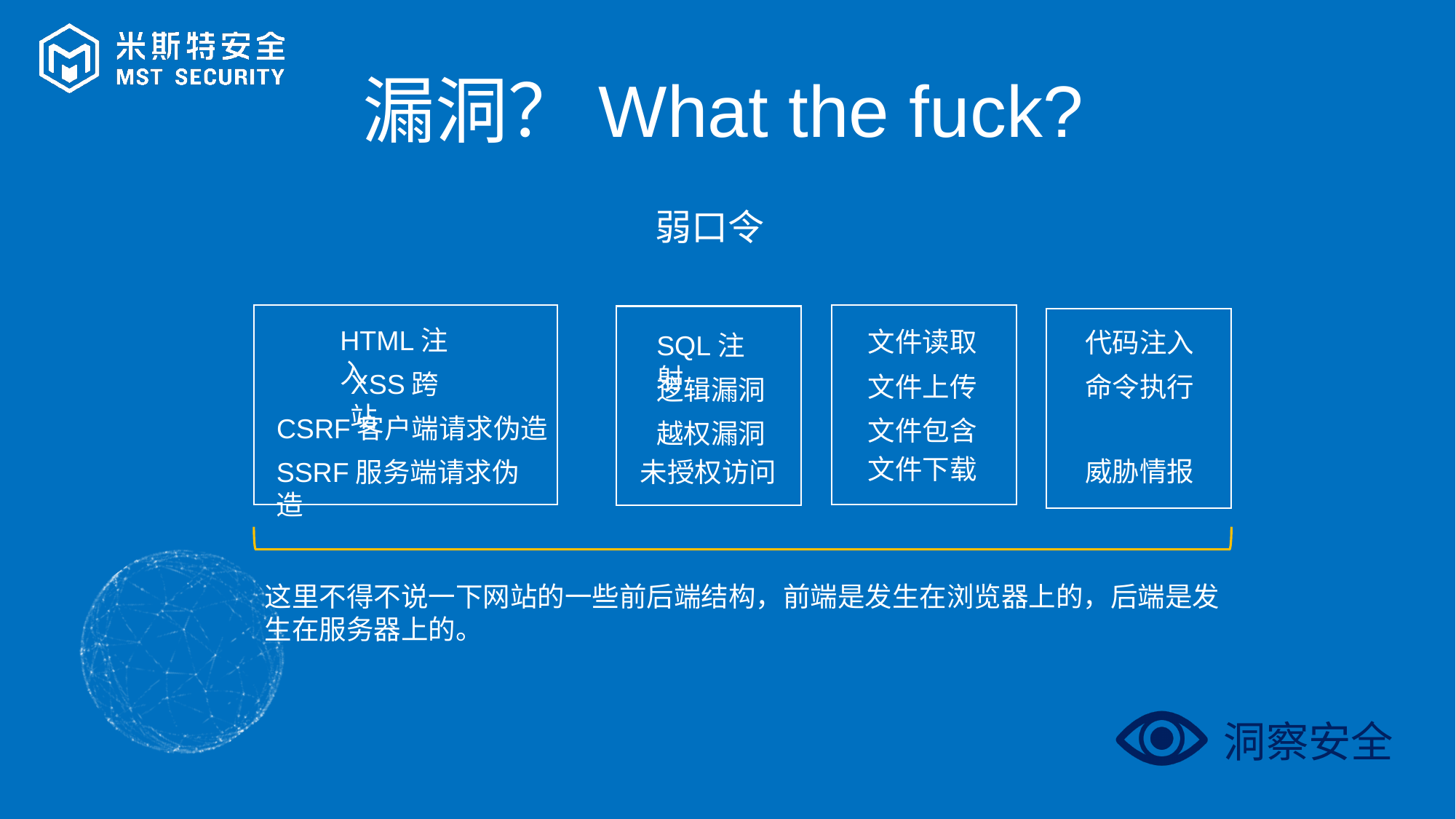

漏洞？What the fuck?
弱口令

HTML注入
文件读取
代码注入
SQL注射
XSS跨站
文件上传
命令执行
逻辑漏洞
CSRF客户端请求伪造
文件包含
越权漏洞
文件下载
威胁情报
SSRF服务端请求伪造
未授权访问
这里不得不说一下网站的一些前后端结构，前端是发生在浏览器上的，后端是发生在服务器上的。